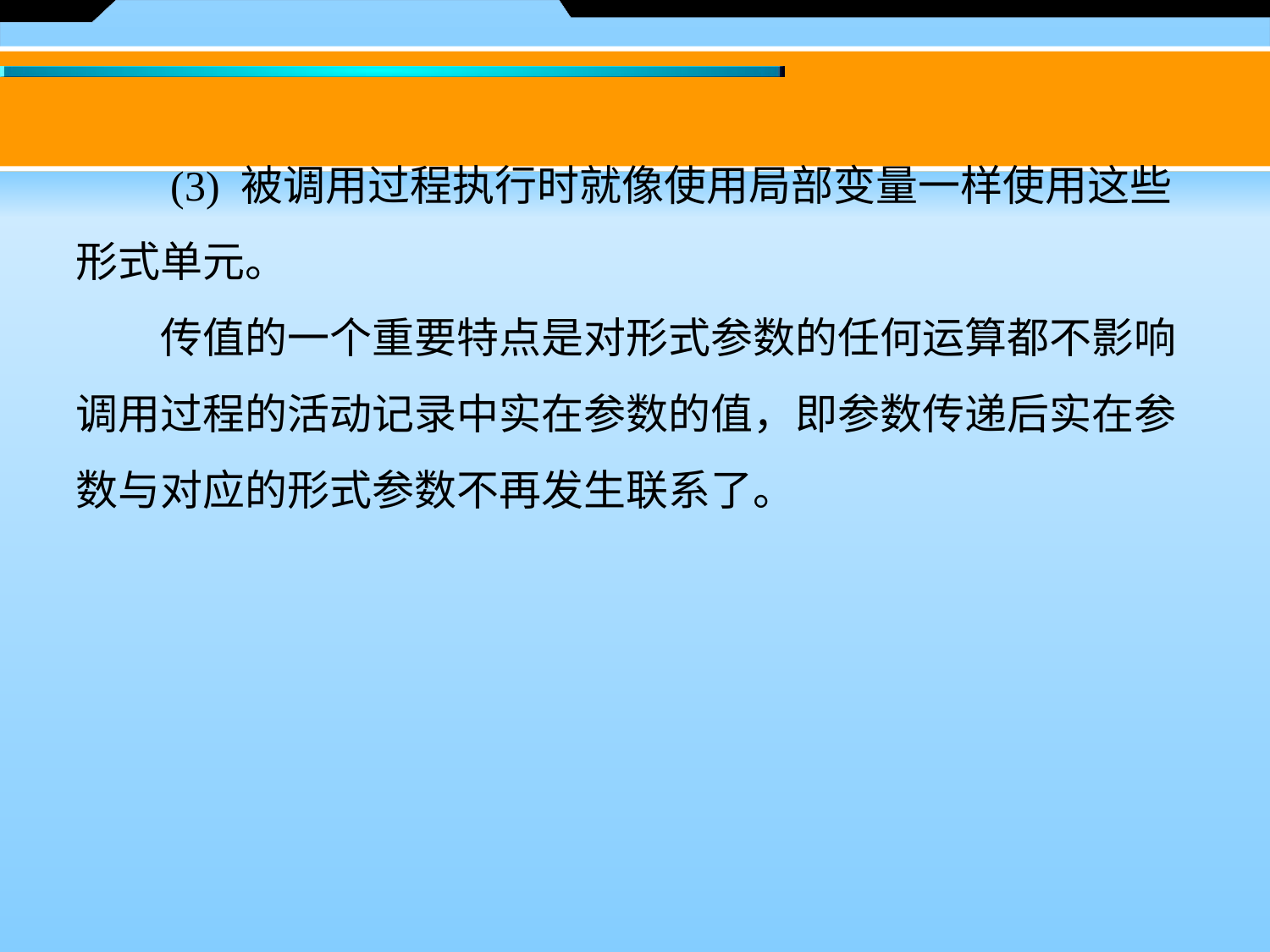

(3) 被调用过程执行时就像使用局部变量一样使用这些形式单元。
　　传值的一个重要特点是对形式参数的任何运算都不影响调用过程的活动记录中实在参数的值，即参数传递后实在参数与对应的形式参数不再发生联系了。